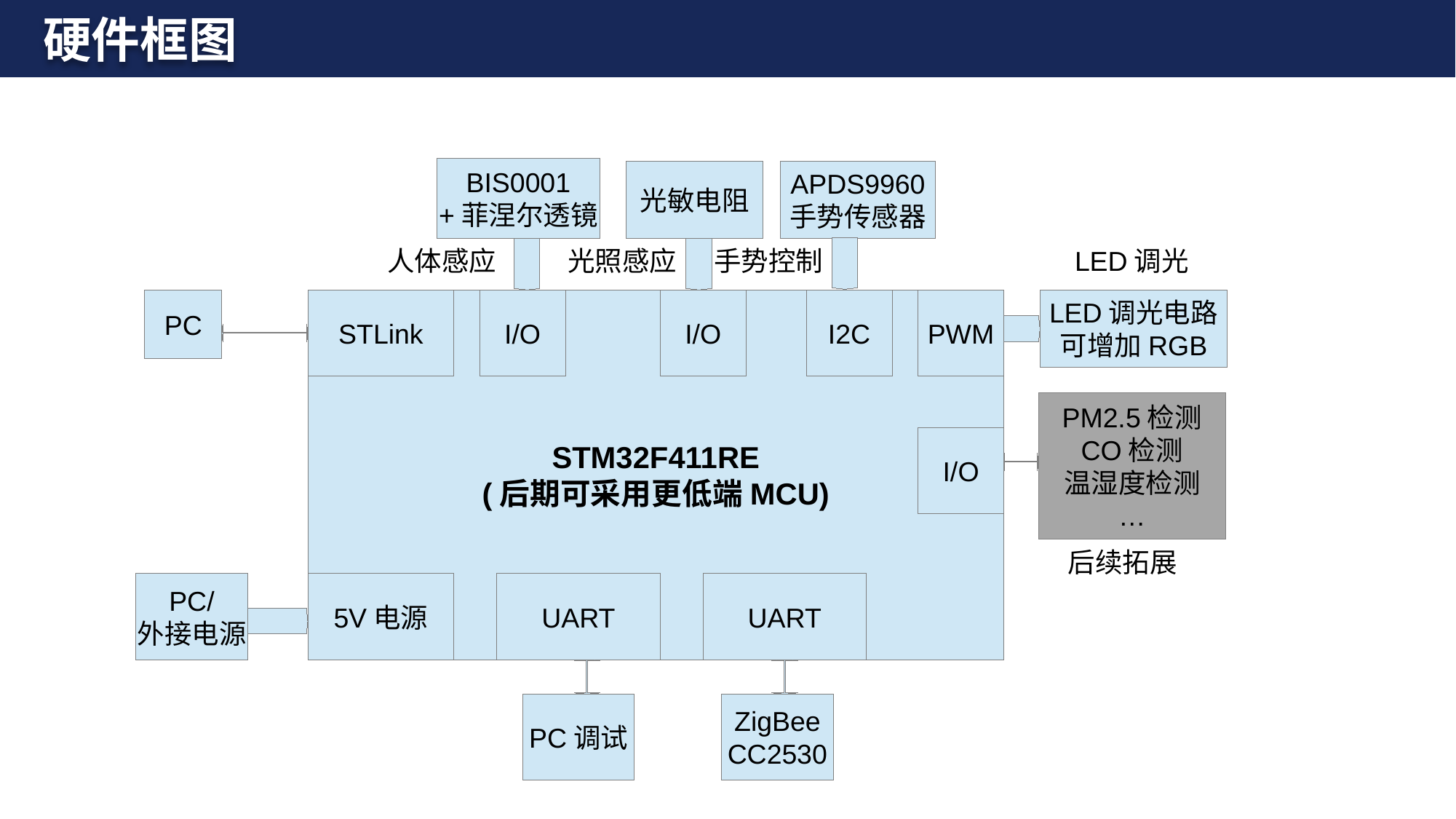

硬件框图
BIS0001
+菲涅尔透镜
光敏电阻
APDS9960
手势传感器

人体感应

光照感应

手势控制
LED调光
PC
STM32F411RE
(后期可采用更低端MCU)
STLink
I/O
I/O
I2C
PWM
LED调光电路
可增加RGB

PM2.5检测
CO检测
温湿度检测
…
I/O

后续拓展
PC/
外接电源
5V电源
UART
UART

PC调试
ZigBee
CC2530